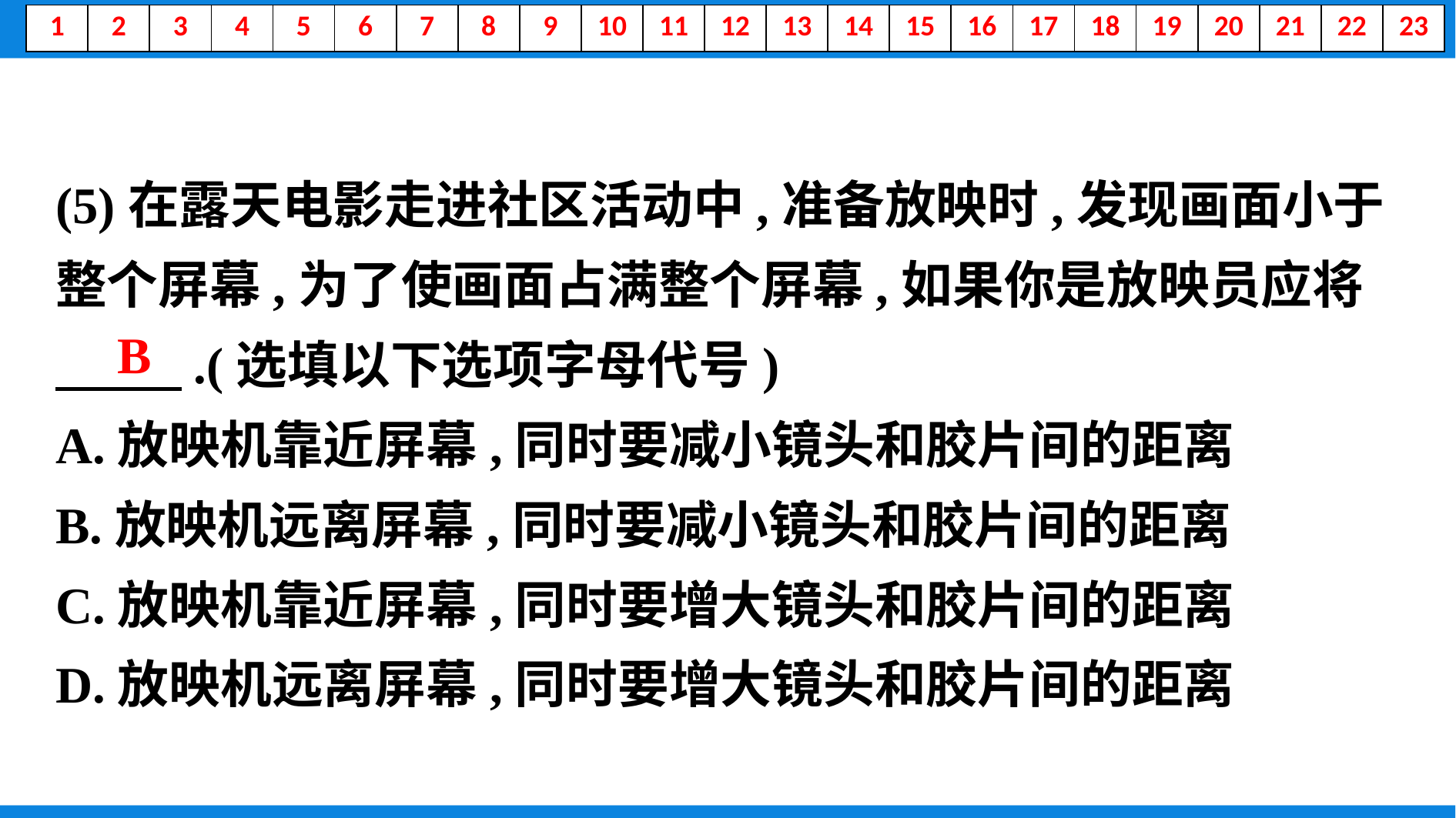

(5)在露天电影走进社区活动中,准备放映时,发现画面小于整个屏幕,为了使画面占满整个屏幕,如果你是放映员应将
　  　.(选填以下选项字母代号)
A.放映机靠近屏幕,同时要减小镜头和胶片间的距离
B.放映机远离屏幕,同时要减小镜头和胶片间的距离
C.放映机靠近屏幕,同时要增大镜头和胶片间的距离
D.放映机远离屏幕,同时要增大镜头和胶片间的距离
　B